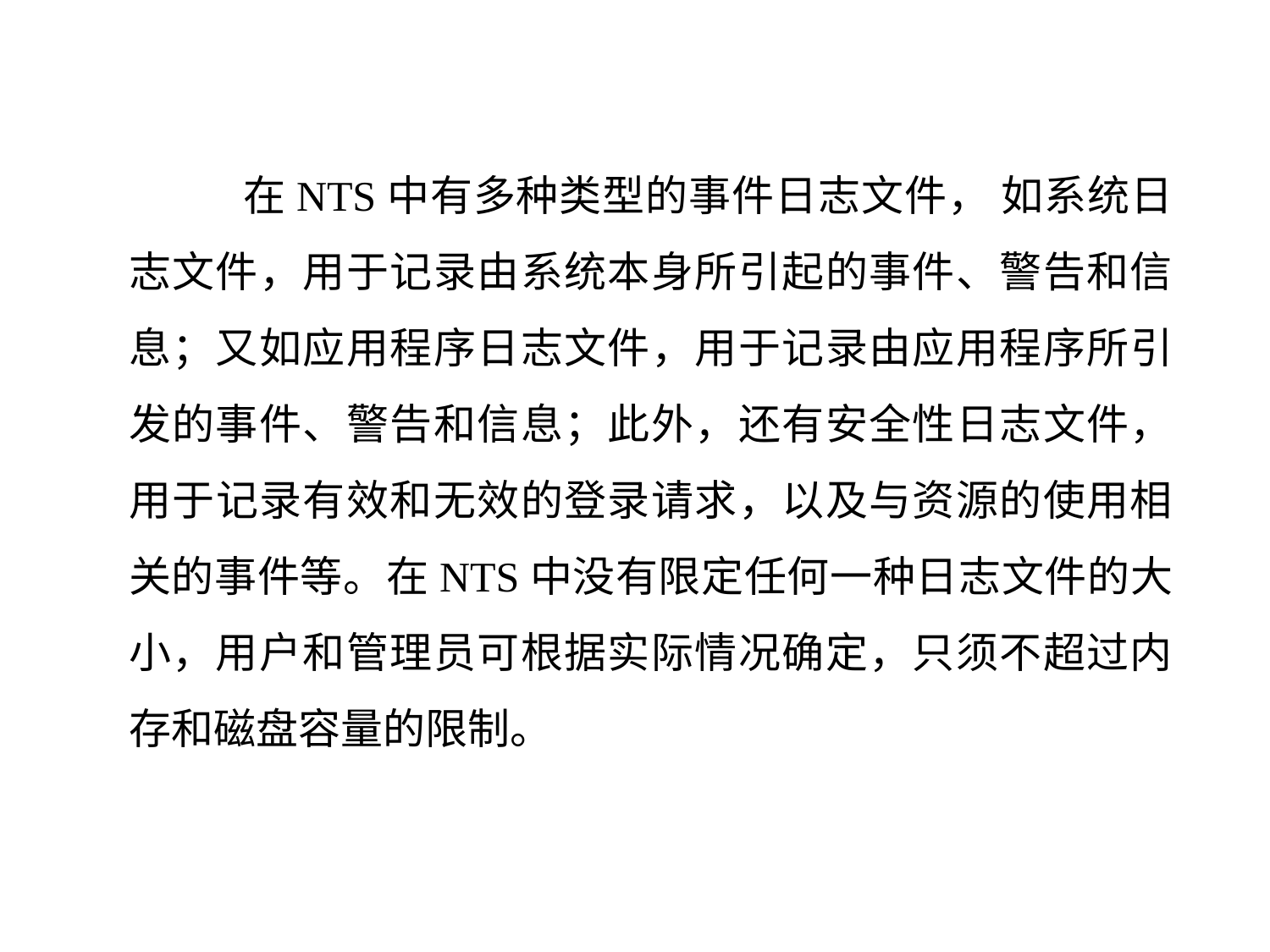

在NTS中有多种类型的事件日志文件， 如系统日志文件，用于记录由系统本身所引起的事件、警告和信息；又如应用程序日志文件，用于记录由应用程序所引发的事件、警告和信息；此外，还有安全性日志文件，用于记录有效和无效的登录请求，以及与资源的使用相关的事件等。在NTS中没有限定任何一种日志文件的大小，用户和管理员可根据实际情况确定，只须不超过内存和磁盘容量的限制。